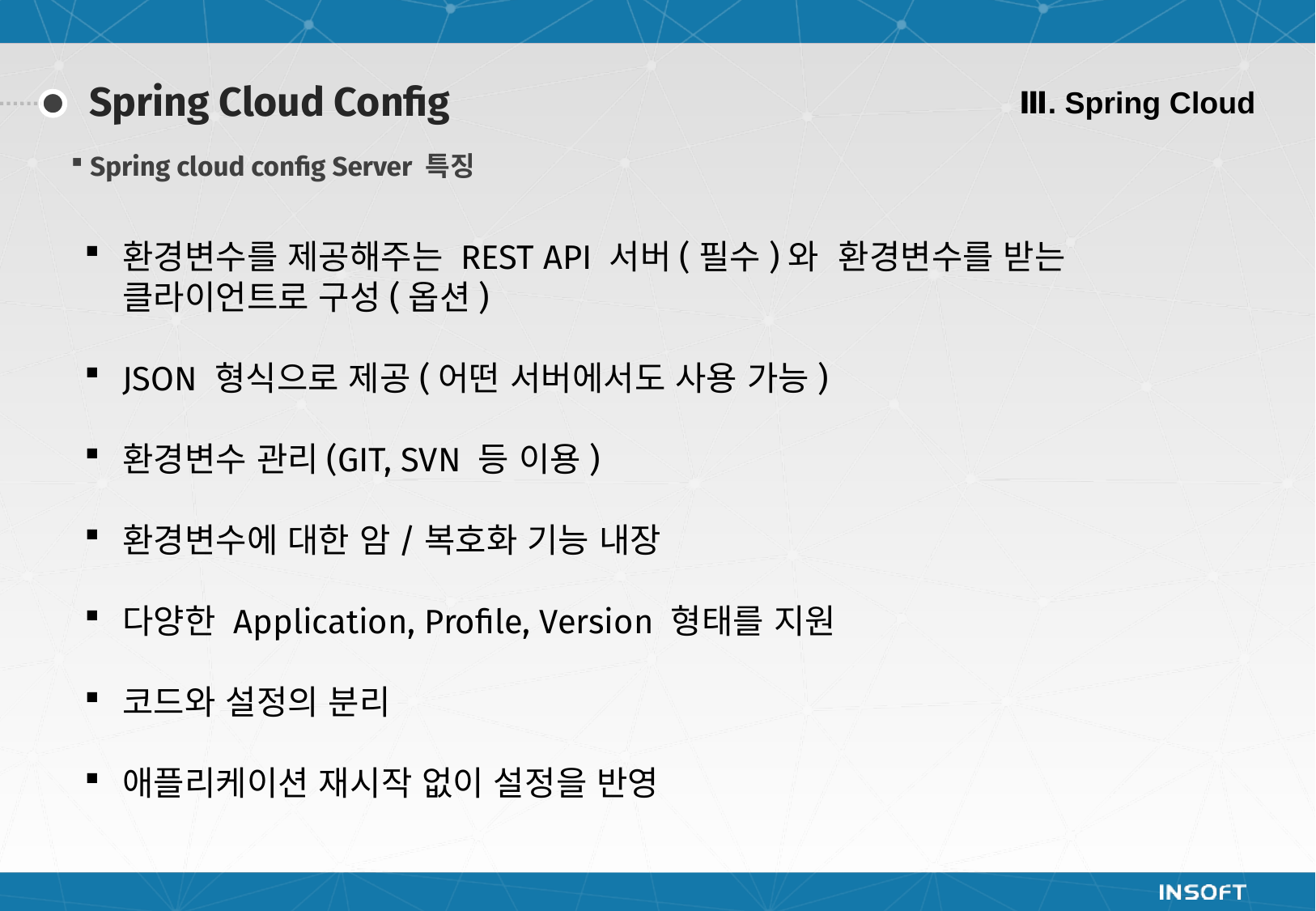

Ⅲ. Spring Cloud
Spring Cloud Config

Spring cloud config Server 특징
환경변수를 제공해주는 REST API 서버(필수)와  환경변수를 받는 클라이언트로 구성(옵션)

JSON 형식으로 제공(어떤 서버에서도 사용 가능)

환경변수 관리(GIT, SVN 등 이용)

환경변수에 대한 암/복호화 기능 내장

다양한 Application, Profile, Version 형태를 지원

코드와 설정의 분리

애플리케이션 재시작 없이 설정을 반영